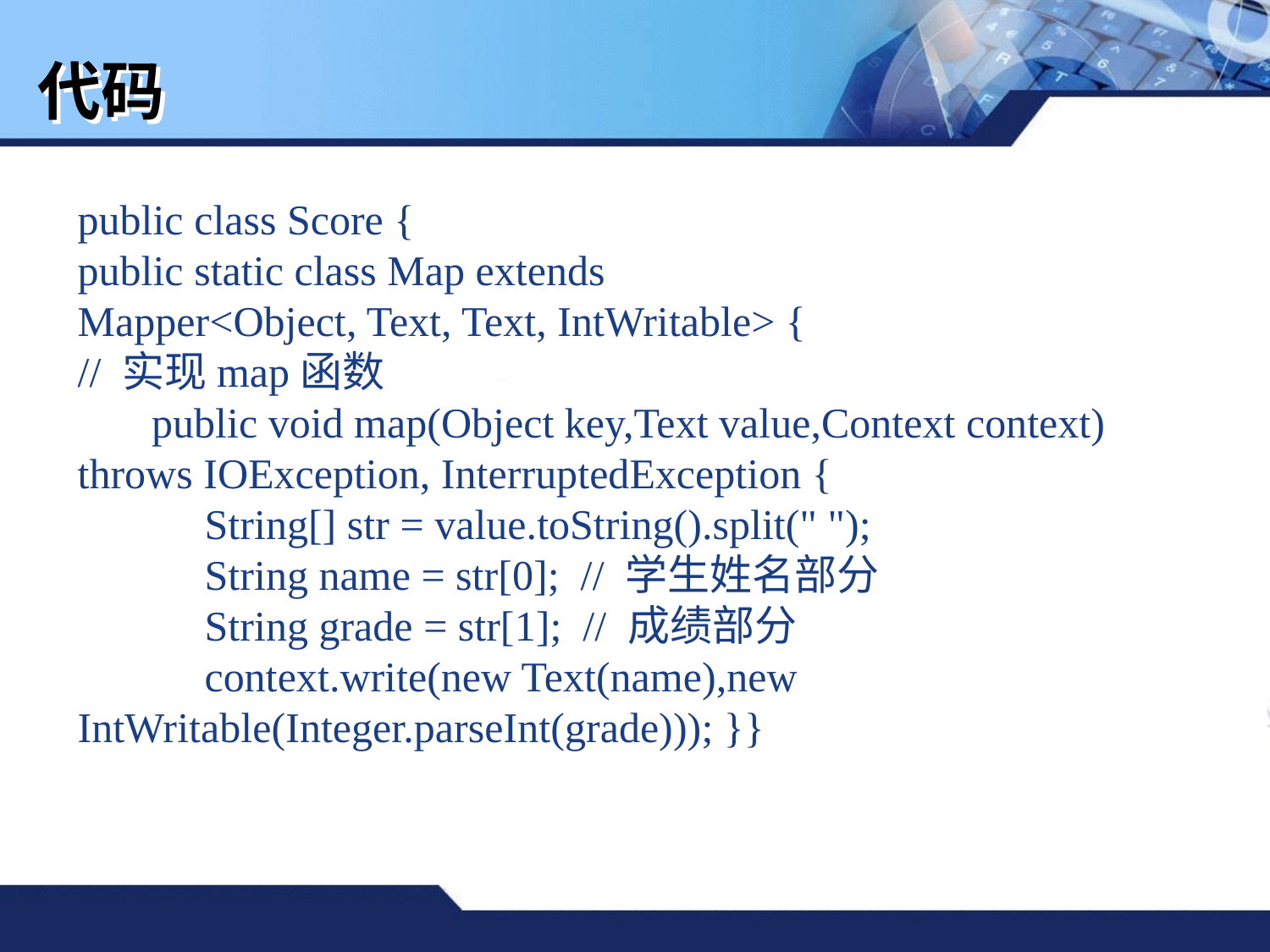

# 代码
public class Score {
public static class Map extends
Mapper<Object, Text, Text, IntWritable> {
// 实现map函数
       public void map(Object key,Text value,Context context)
throws IOException, InterruptedException {
            String[] str = value.toString().split(" ");
            String name = str[0];  // 学生姓名部分
            String grade = str[1];  // 成绩部分
            context.write(new Text(name),new IntWritable(Integer.parseInt(grade))); }}